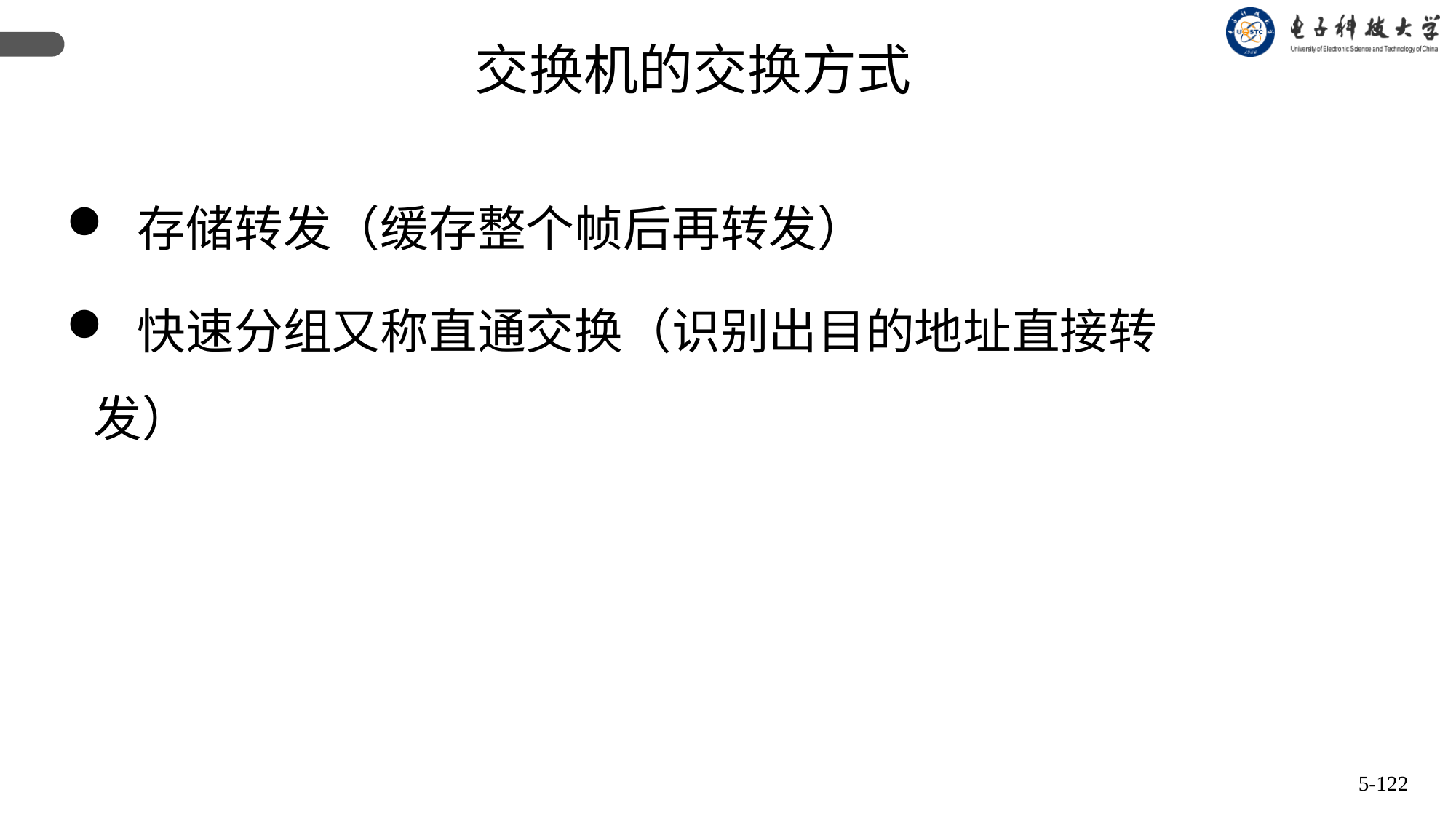

交换机的交换方式
 存储转发（缓存整个帧后再转发）
 快速分组又称直通交换（识别出目的地址直接转发）

5-122